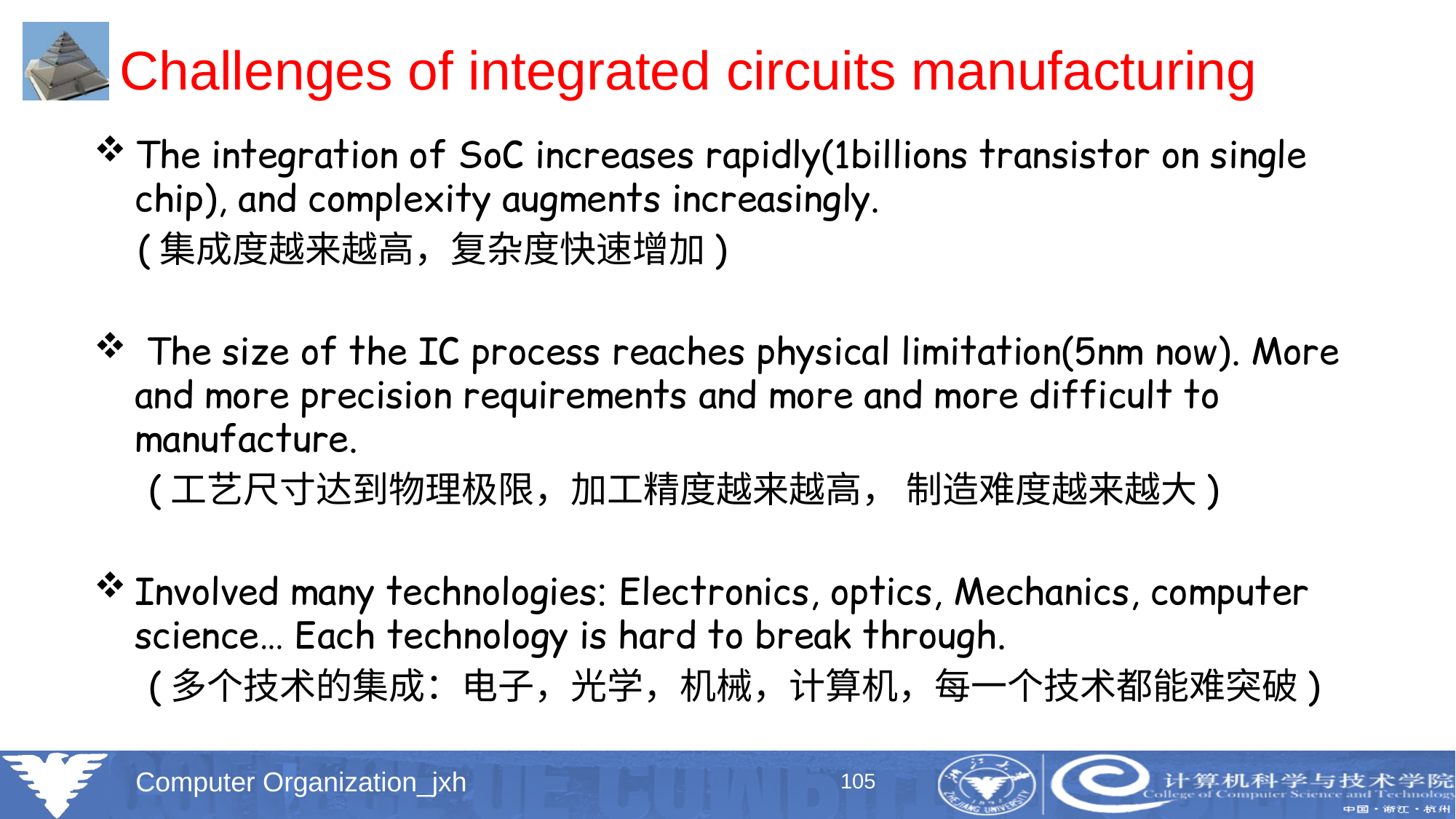

# Challenges of integrated circuits manufacturing
The integration of SoC increases rapidly(1billions transistor on single chip), and complexity augments increasingly.
    (集成度越来越高，复杂度快速增加)

 The size of the IC process reaches physical limitation(5nm now). More and more precision requirements and more and more difficult to  manufacture.
     (工艺尺寸达到物理极限，加工精度越来越高， 制造难度越来越大)

Involved many technologies: Electronics, optics, Mechanics, computer science… Each technology is hard to break through.
     (多个技术的集成：电子，光学，机械，计算机，每一个技术都能难突破)